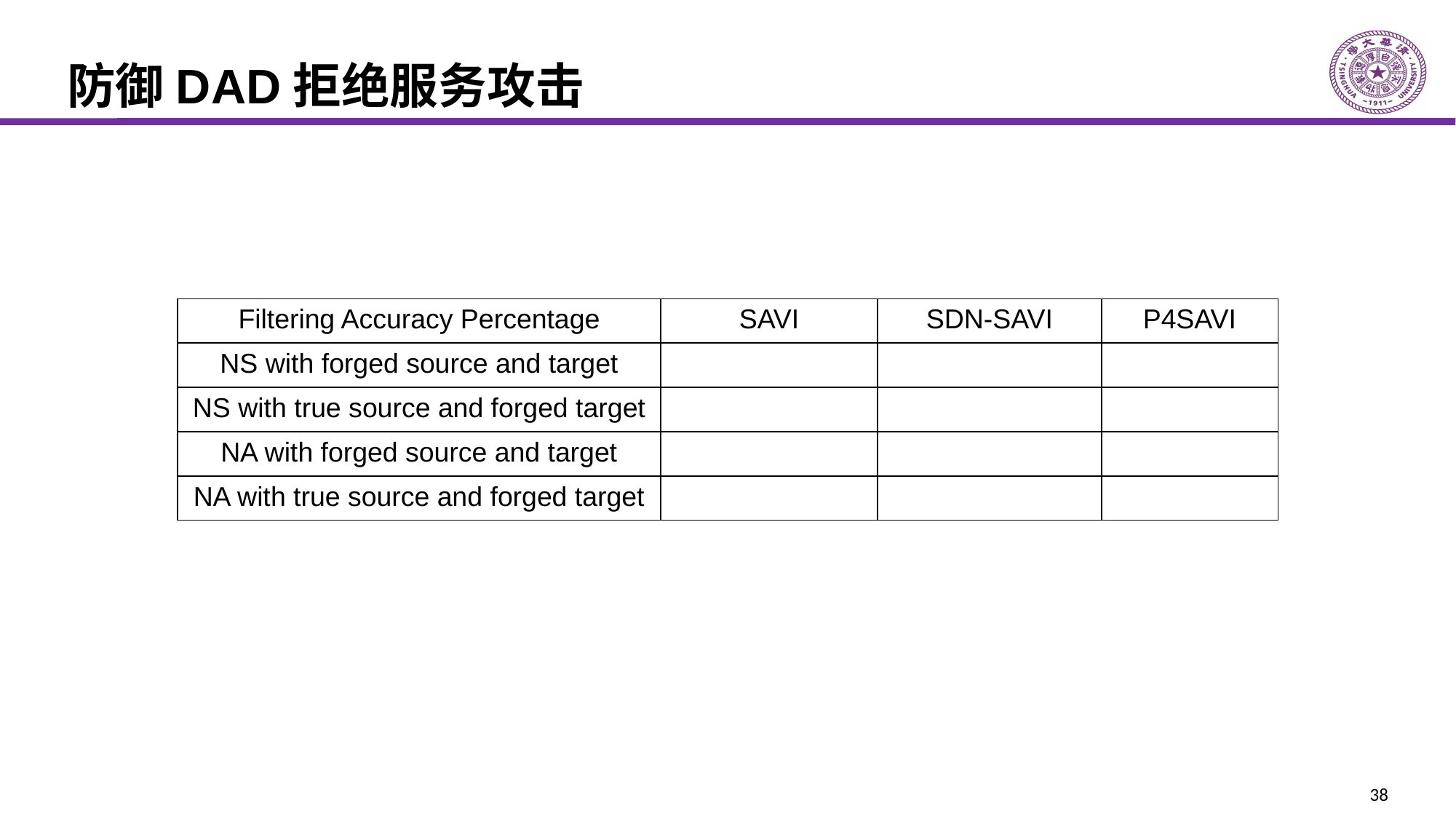

# 防御DAD拒绝服务攻击
| Filtering Accuracy Percentage | SAVI | SDN-SAVI | P4SAVI |
| --- | --- | --- | --- |
| NS with forged source and target |  |  |  |
| NS with true source and forged target |  |  |  |
| NA with forged source and target |  |  |  |
| NA with true source and forged target |  |  |  |